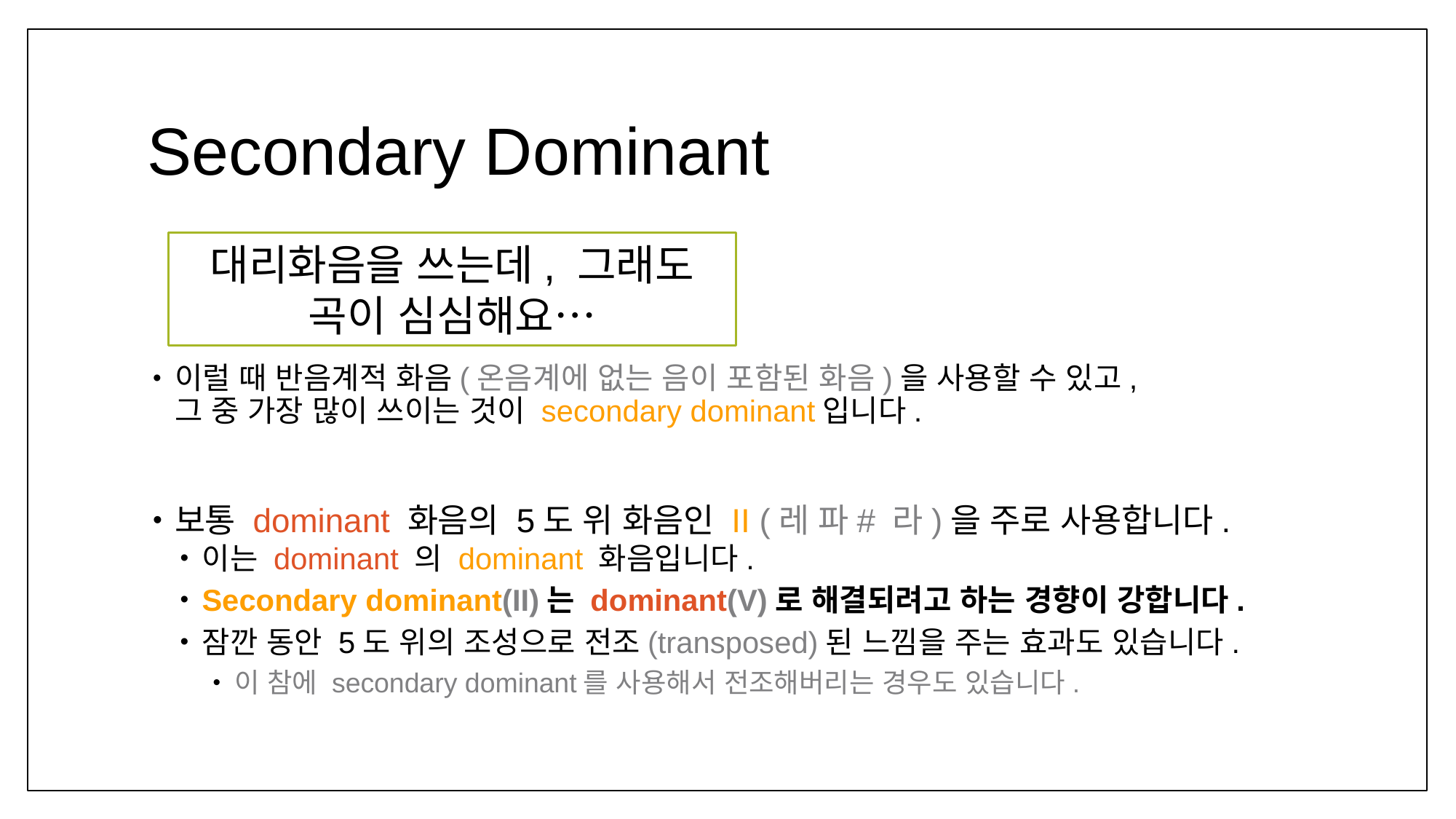

# Secondary Dominant

이럴 때 반음계적 화음(온음계에 없는 음이 포함된 화음)을 사용할 수 있고,
그 중 가장 많이 쓰이는 것이 secondary dominant입니다.

보통 dominant 화음의 5도 위 화음인 II (레 파# 라)을 주로 사용합니다.
이는 dominant 의 dominant 화음입니다.
Secondary dominant(II)는 dominant(V)로 해결되려고 하는 경향이 강합니다.
잠깐 동안 5도 위의 조성으로 전조(transposed)된 느낌을 주는 효과도 있습니다.
이 참에 secondary dominant를 사용해서 전조해버리는 경우도 있습니다.
대리화음을 쓰는데, 그래도 곡이 심심해요…